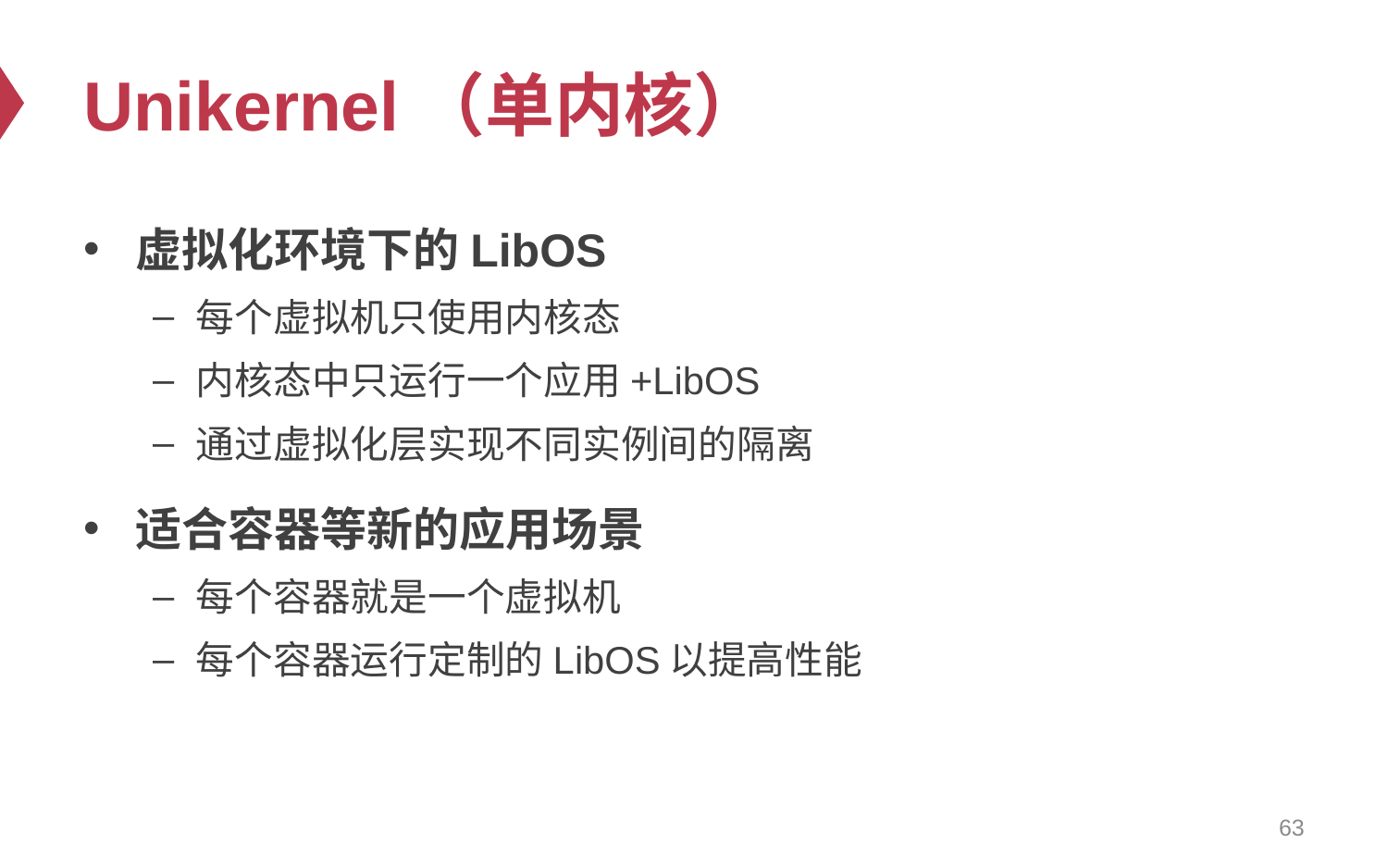

# Unikernel（单内核）
虚拟化环境下的LibOS
每个虚拟机只使用内核态
内核态中只运行一个应用+LibOS
通过虚拟化层实现不同实例间的隔离
适合容器等新的应用场景
每个容器就是一个虚拟机
每个容器运行定制的LibOS以提高性能
63